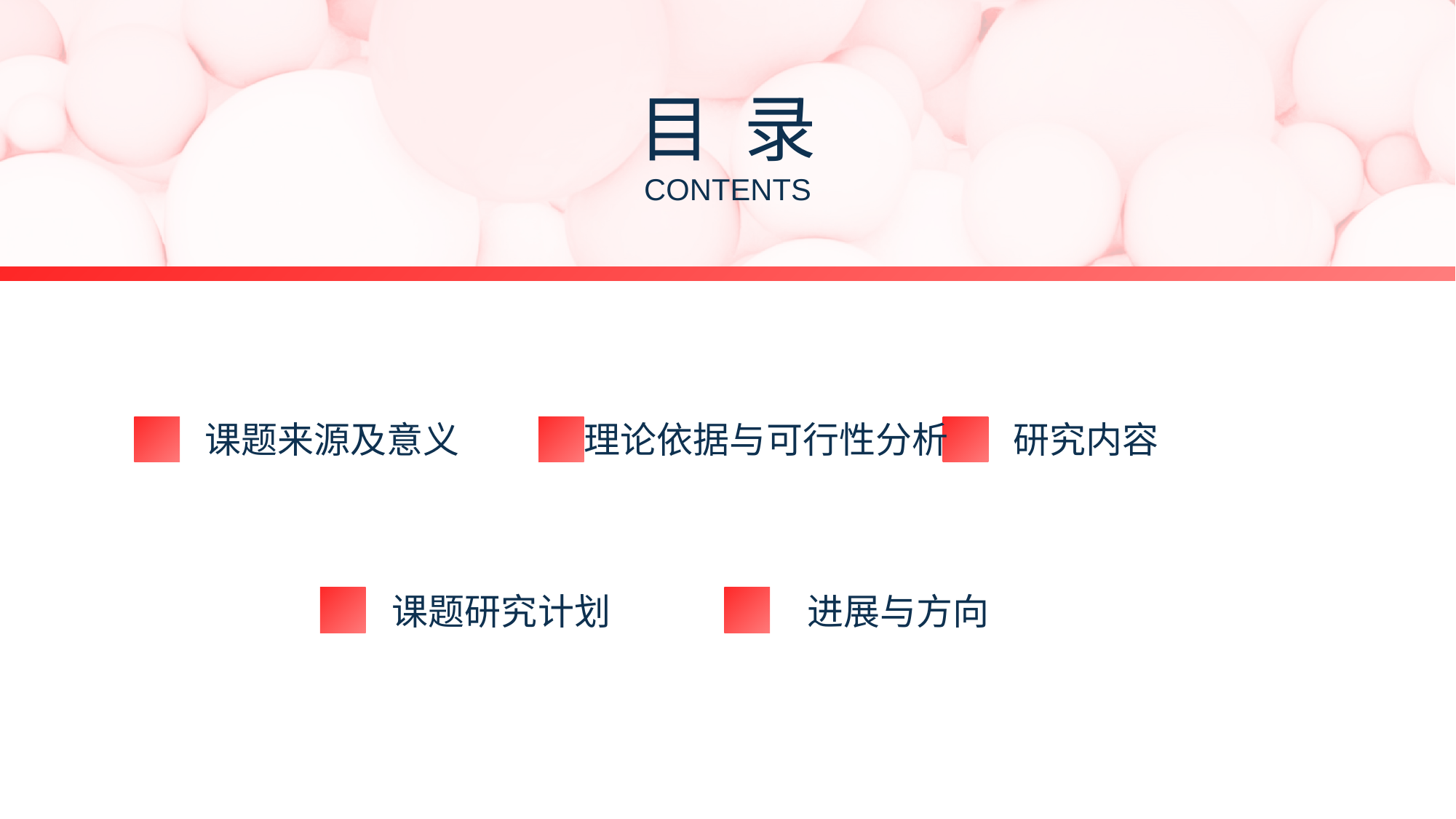

课题来源及意义
理论依据与可行性分析
研究内容
课题研究计划
进展与方向